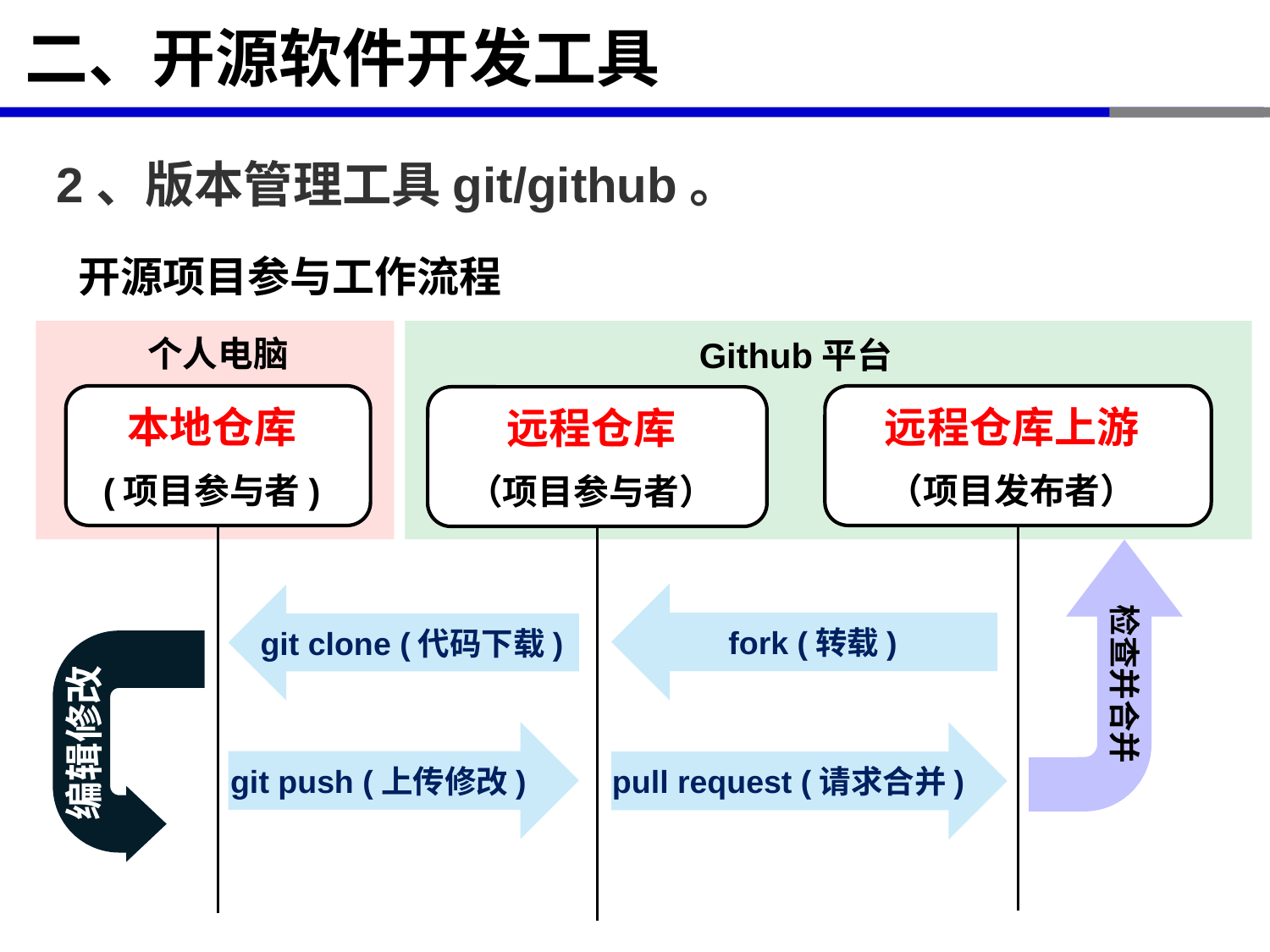

# 二、开源软件开发工具
2、版本管理工具git/github。
开源项目参与工作流程

个人电脑
Github平台
本地仓库
(项目参与者)
远程仓库上游
（项目发布者）
远程仓库
（项目参与者）

检查并合并
fork (转载)
git clone (代码下载)

编辑修改
git push (上传修改)
pull request (请求合并)